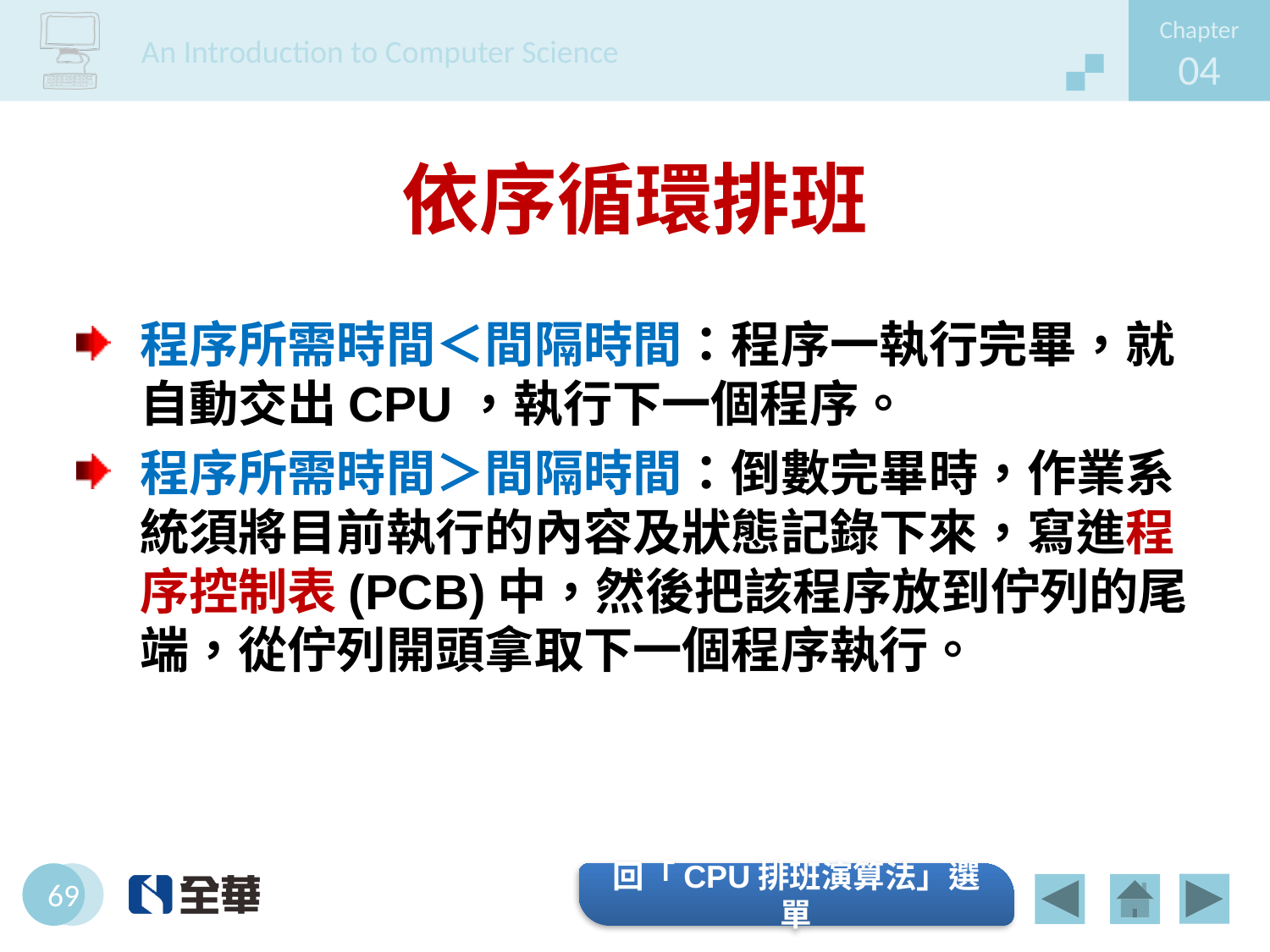

# 依序循環排班
程序所需時間＜間隔時間：程序一執行完畢，就自動交出CPU，執行下一個程序。
程序所需時間＞間隔時間：倒數完畢時，作業系統須將目前執行的內容及狀態記錄下來，寫進程序控制表(PCB)中，然後把該程序放到佇列的尾端，從佇列開頭拿取下一個程序執行。

回「CPU排班演算法」選單